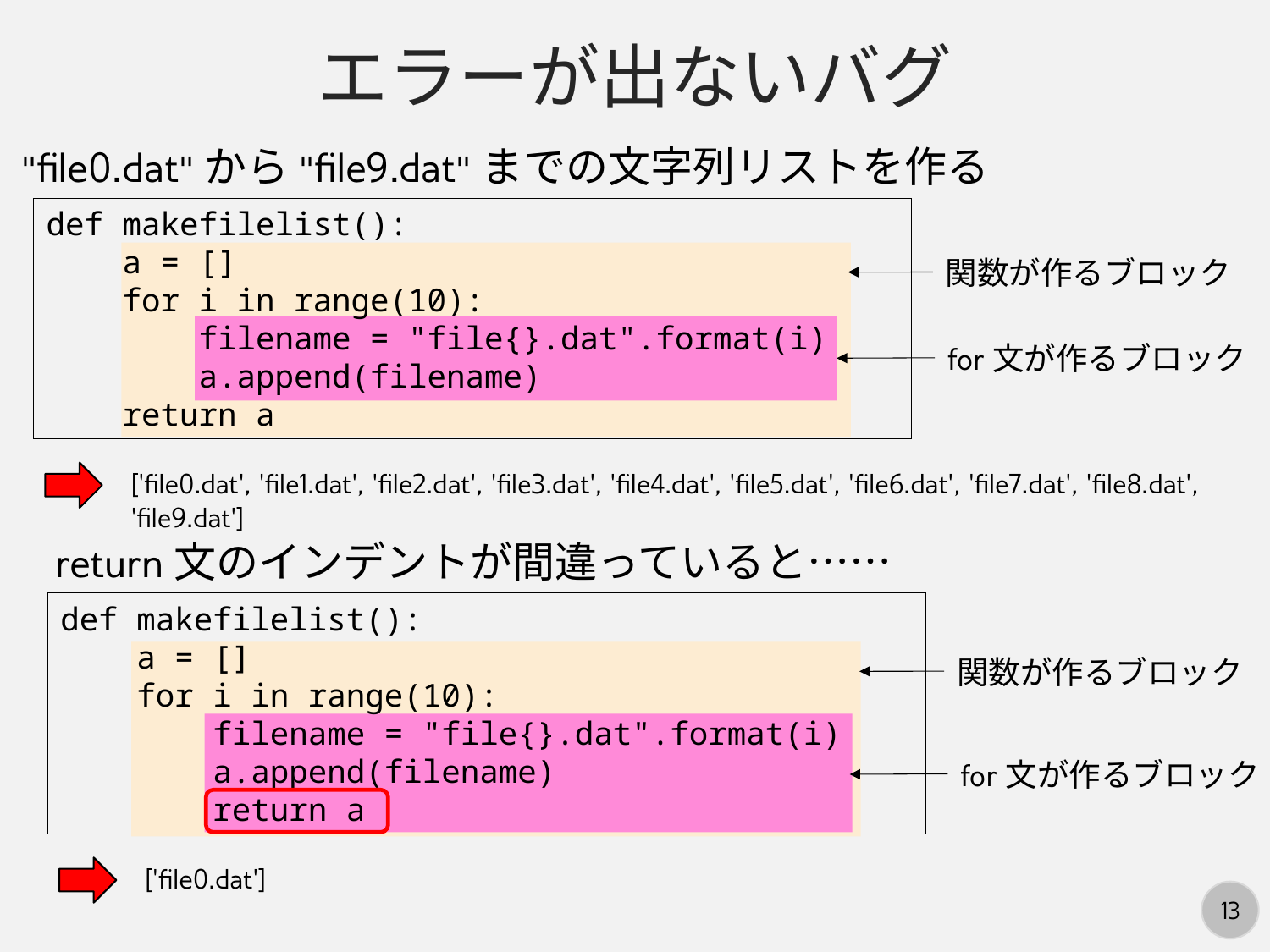

エラーが出ないバグ
"file0.dat"から"file9.dat"までの文字列リストを作る
def makefilelist():
    a = []
    for i in range(10):
        filename = "file{}.dat".format(i)
        a.append(filename)
    return a

関数が作るブロック

for文が作るブロック
['file0.dat', 'file1.dat', 'file2.dat', 'file3.dat', 'file4.dat', 'file5.dat', 'file6.dat', 'file7.dat', 'file8.dat', 'file9.dat']

return文のインデントが間違っていると……
def makefilelist():
    a = []
    for i in range(10):
        filename = "file{}.dat".format(i)
        a.append(filename)
        return a

関数が作るブロック

for文が作るブロック

['file0.dat']